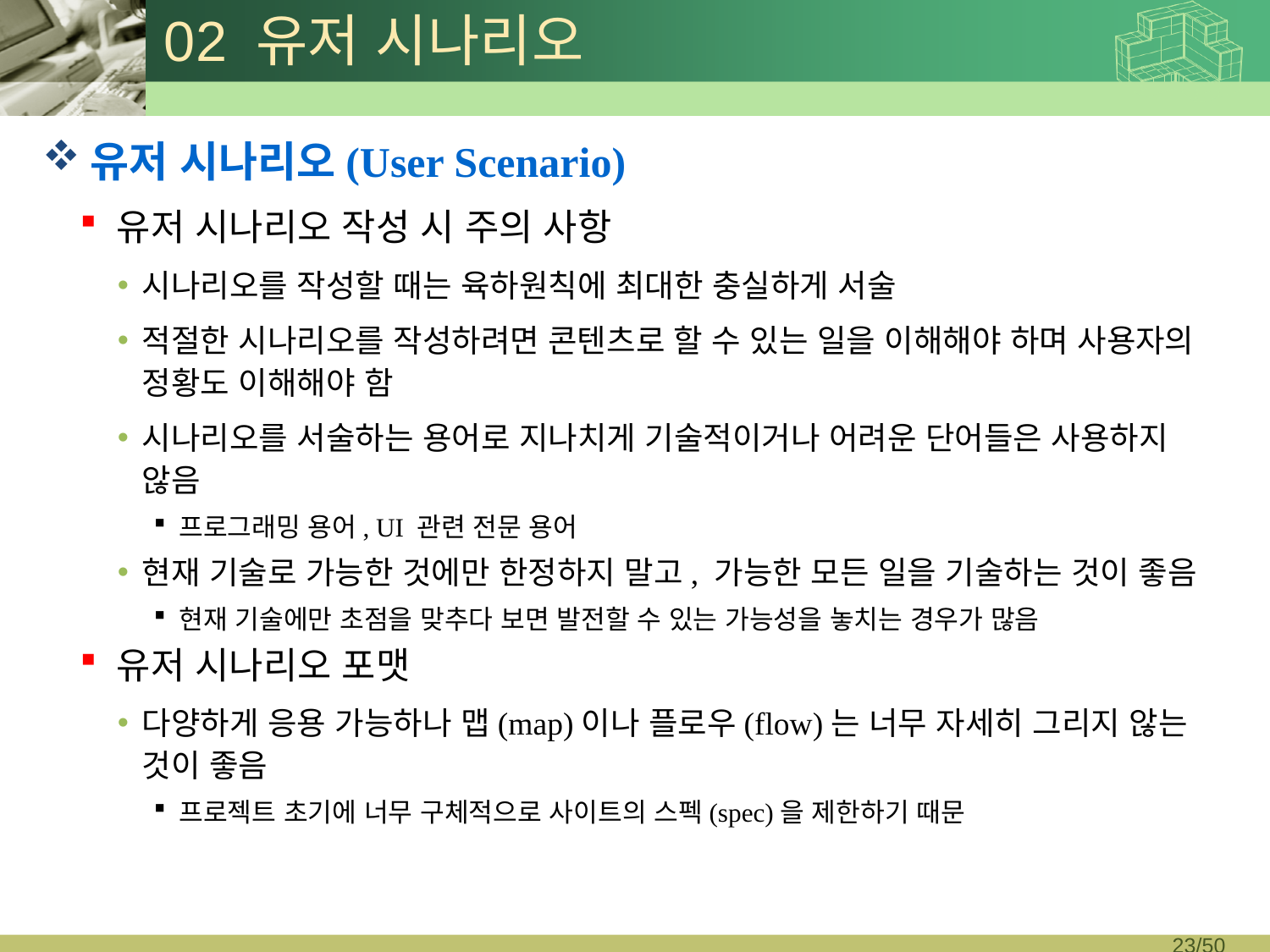

# 02 유저 시나리오
유저 시나리오(User Scenario)
유저 시나리오 작성 시 주의 사항
시나리오를 작성할 때는 육하원칙에 최대한 충실하게 서술
적절한 시나리오를 작성하려면 콘텐츠로 할 수 있는 일을 이해해야 하며 사용자의 정황도 이해해야 함
시나리오를 서술하는 용어로 지나치게 기술적이거나 어려운 단어들은 사용하지 않음
프로그래밍 용어, UI 관련 전문 용어
현재 기술로 가능한 것에만 한정하지 말고, 가능한 모든 일을 기술하는 것이 좋음
현재 기술에만 초점을 맞추다 보면 발전할 수 있는 가능성을 놓치는 경우가 많음
유저 시나리오 포맷
다양하게 응용 가능하나 맵(map)이나 플로우(flow)는 너무 자세히 그리지 않는 것이 좋음
프로젝트 초기에 너무 구체적으로 사이트의 스펙(spec)을 제한하기 때문